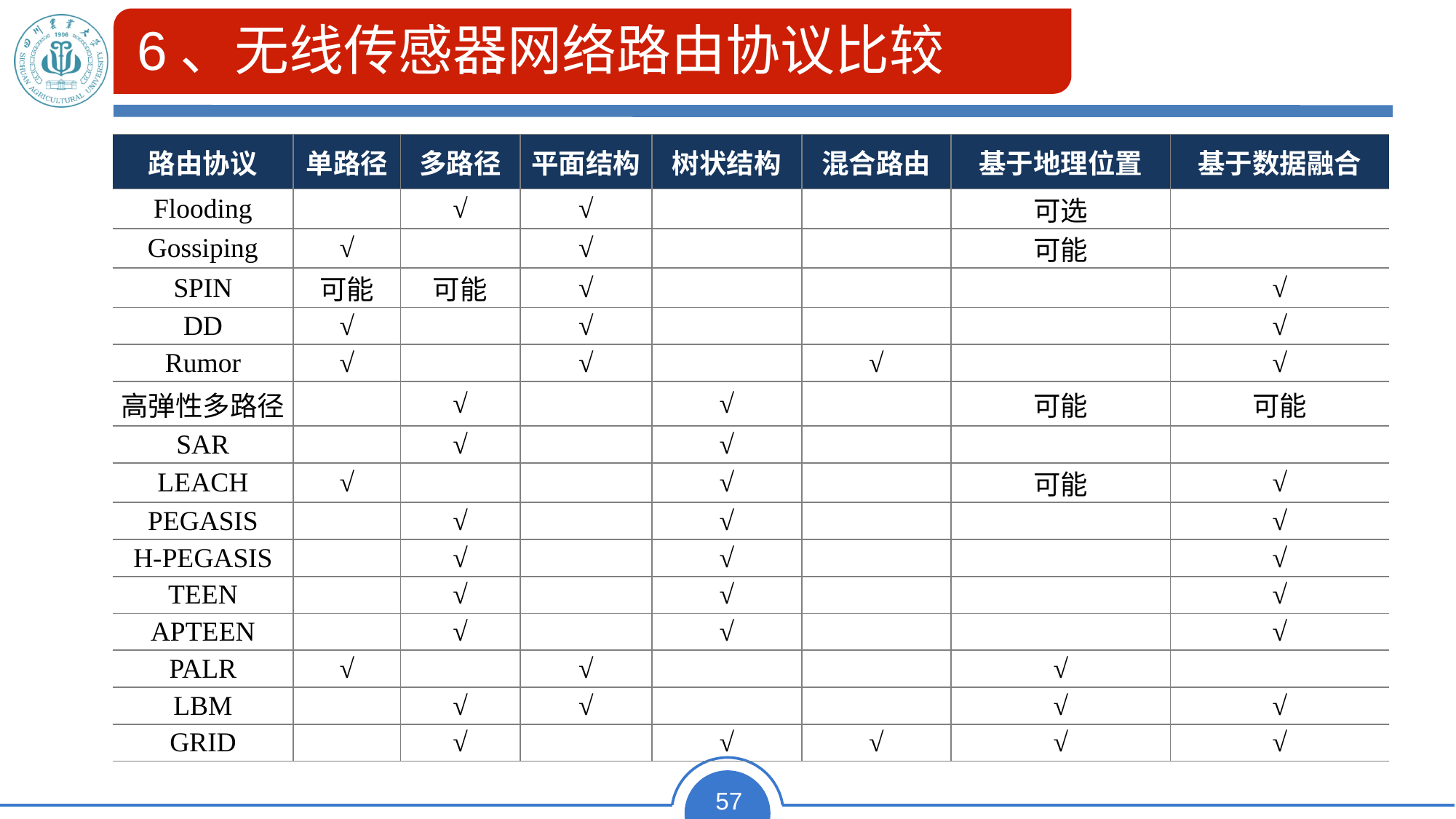

# 6、无线传感器网络路由协议比较
| 路由协议 | 单路径 | 多路径 | 平面结构 | 树状结构 | 混合路由 | 基于地理位置 | 基于数据融合 |
| --- | --- | --- | --- | --- | --- | --- | --- |
| Flooding |  | √ | √ |  |  | 可选 |  |
| Gossiping | √ |  | √ |  |  | 可能 |  |
| SPIN | 可能 | 可能 | √ |  |  |  | √ |
| DD | √ |  | √ |  |  |  | √ |
| Rumor | √ |  | √ |  | √ |  | √ |
| 高弹性多路径 |  | √ |  | √ |  | 可能 | 可能 |
| SAR |  | √ |  | √ |  |  |  |
| LEACH | √ |  |  | √ |  | 可能 | √ |
| PEGASIS |  | √ |  | √ |  |  | √ |
| H-PEGASIS |  | √ |  | √ |  |  | √ |
| TEEN |  | √ |  | √ |  |  | √ |
| APTEEN |  | √ |  | √ |  |  | √ |
| PALR | √ |  | √ |  |  | √ |  |
| LBM |  | √ | √ |  |  | √ | √ |
| GRID |  | √ |  | √ | √ | √ | √ |